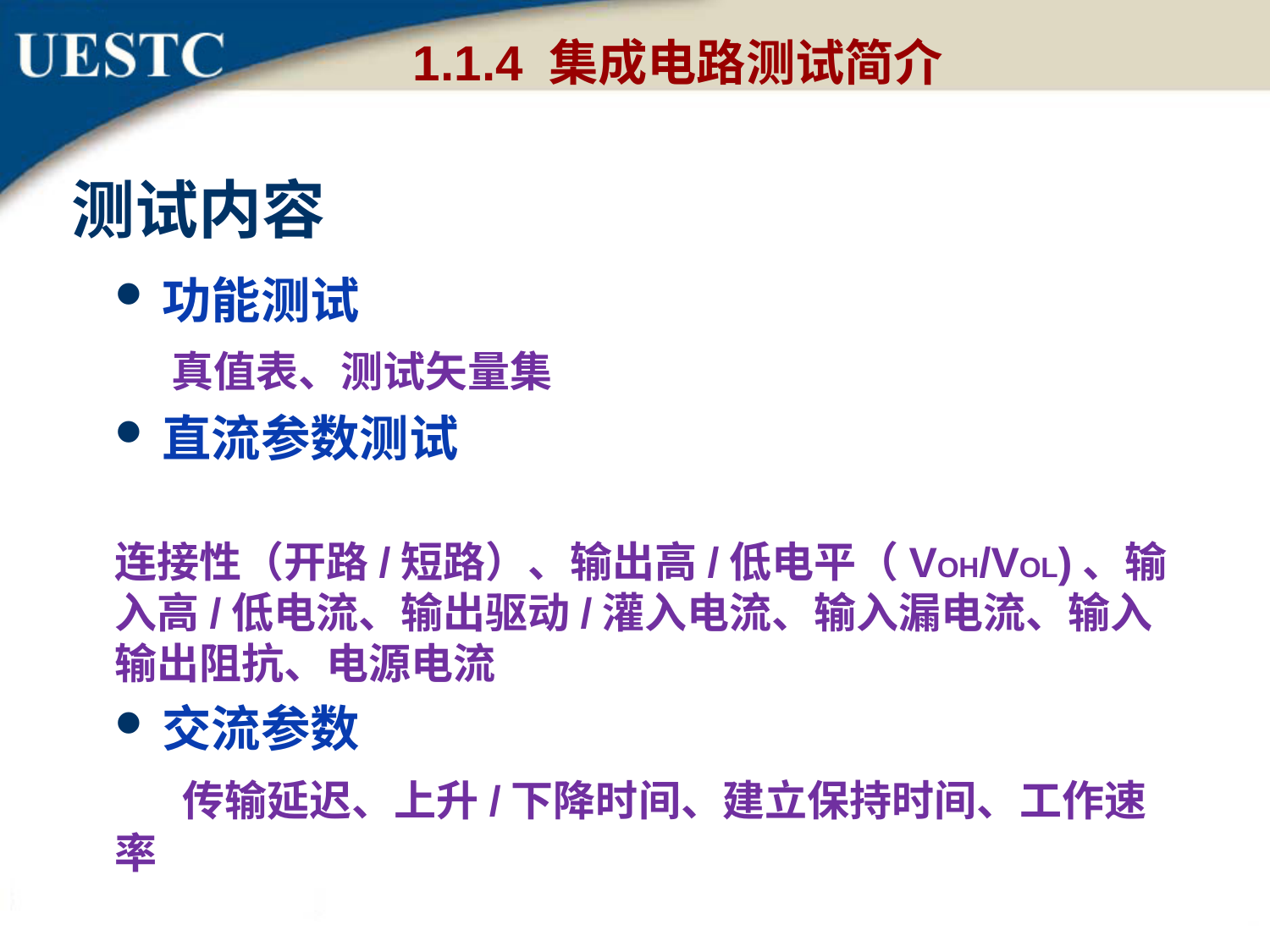

1.1.4 集成电路测试简介
# 测试内容
功能测试
    真值表、测试矢量集
直流参数测试
     连接性（开路/短路）、输出高/低电平（VOH/VOL)、输入高/低电流、输出驱动/灌入电流、输入漏电流、输入输出阻抗、电源电流
交流参数
     传输延迟、上升/下降时间、建立保持时间、工作速率